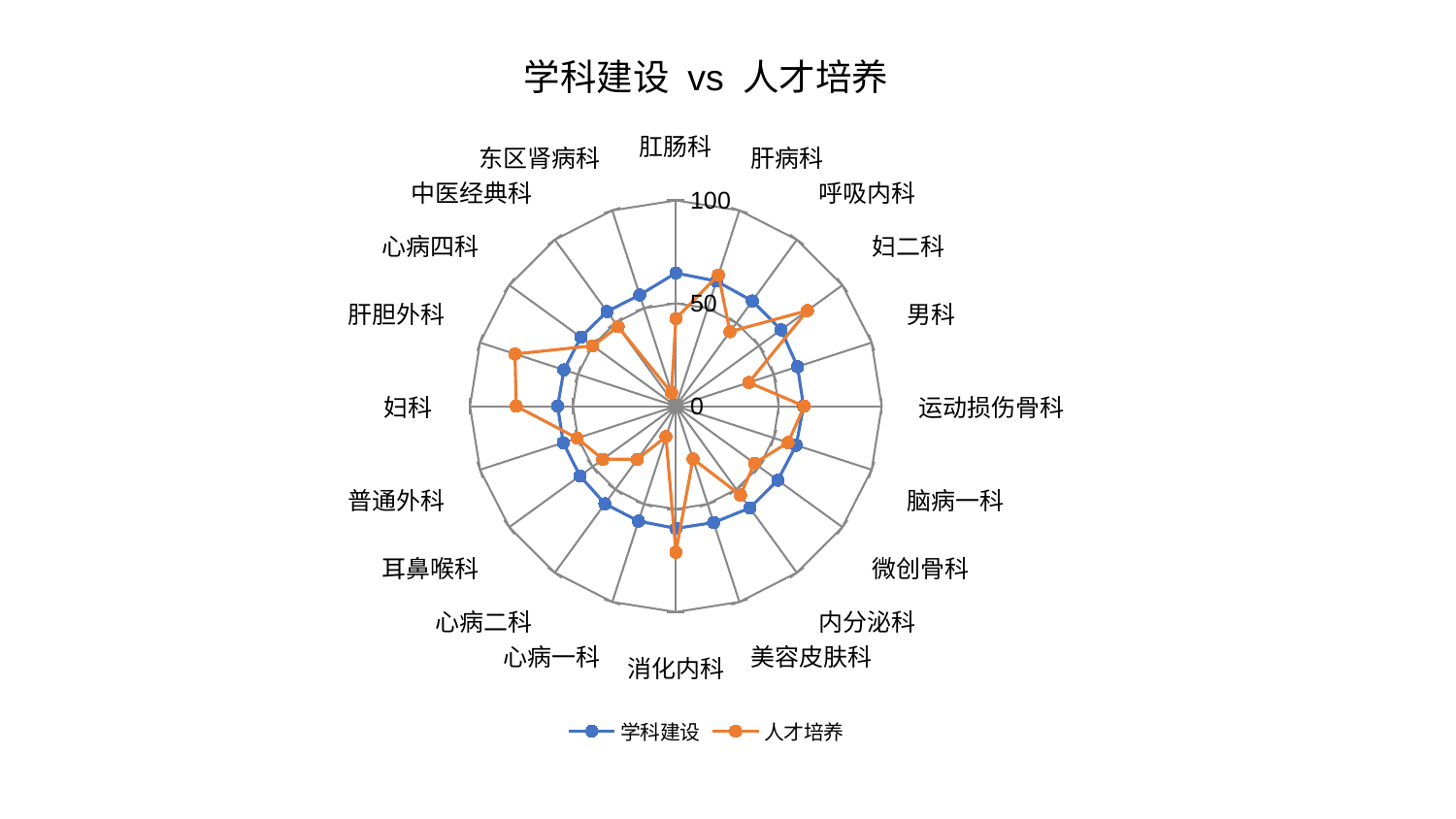

### Chart: 学科建设 vs 人才培养

| Category | 学科建设 | 人才培养 |
|---|---|---|
| 肛肠科 | 64.70502704977709 | 42.563121566340044 |
| 肝病科 | 63.888680918631486 | 67.06453046708074 |
| 呼吸内科 | 63.193868596329985 | 44.74972284143698 |
| 妇二科 | 63.174579340859175 | 79.01442136709379 |
| 男科 | 62.16696332074464 | 37.29351834586617 |
| 运动损伤骨科 | 62.00771975365041 | 62.39477709119007 |
| 脑病一科 | 61.4934687352056 | 57.299552040179286 |
| 微创骨科 | 61.18600884629828 | 47.22240309315068 |
| 内分泌科 | 61.14881233699916 | 53.42054597707272 |
| 美容皮肤科 | 59.46520972678397 | 26.927438364595655 |
| 消化内科 | 59.366861298035595 | 70.94508317119376 |
| 心病一科 | 58.7263887840355 | 15.598260253494194 |
| 心病二科 | 58.62473047095359 | 31.914331656475067 |
| 耳鼻喉科 | 57.5757223707084 | 43.90241372481777 |
| 普通外科 | 57.51558134387369 | 50.3693522317138 |
| 妇科 | 57.41419453482108 | 77.53442164276623 |
| 肝胆外科 | 57.16671502702316 | 82.14926414413559 |
| 心病四科 | 57.05341937768085 | 49.923508493672635 |
| 中医经典科 | 56.874564755647654 | 47.695568130149404 |
| 东区肾病科 | 56.82891781559769 | 6.851935063039446 |
21